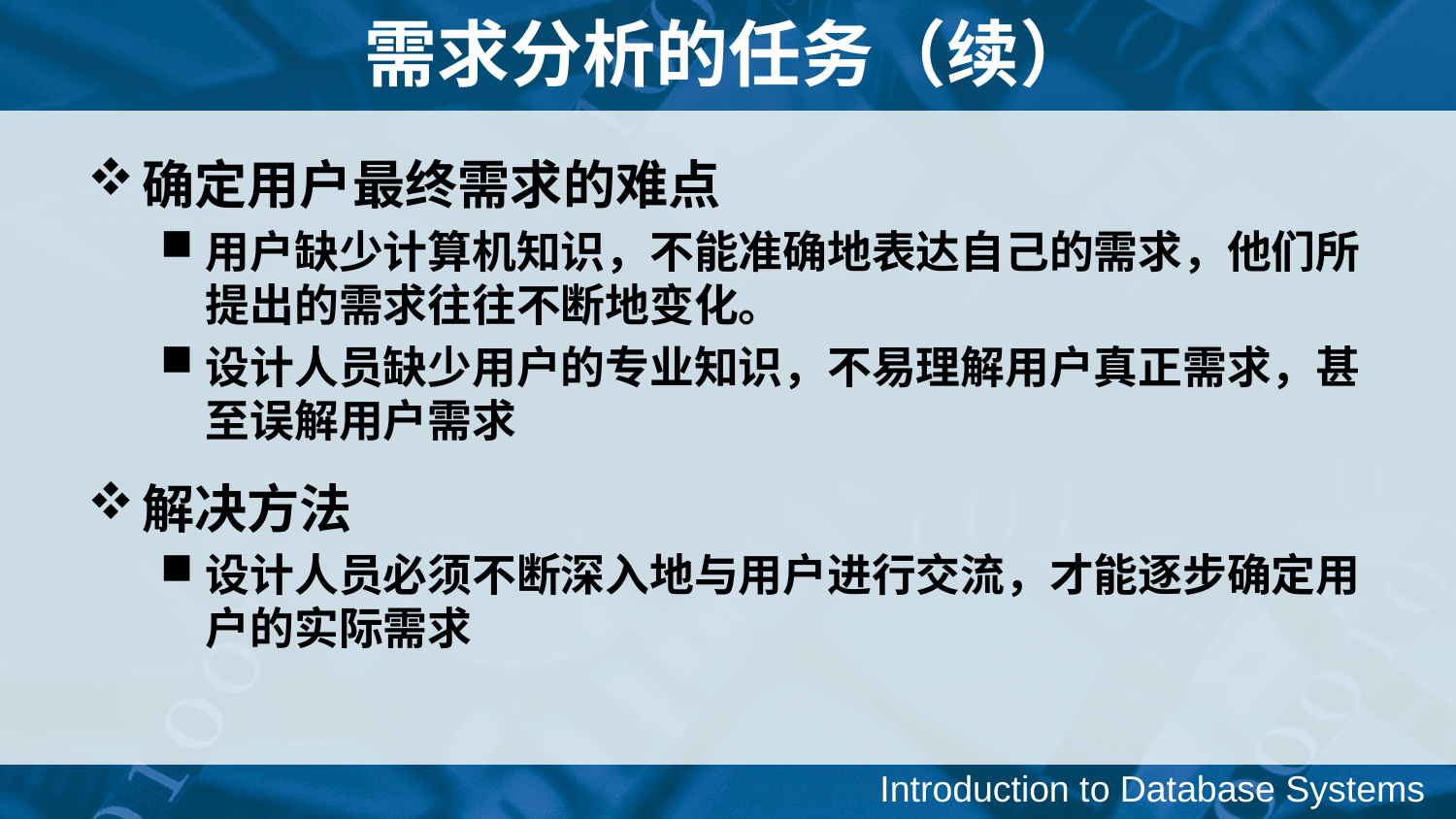

需求分析的任务（续）
确定用户最终需求的难点
用户缺少计算机知识，不能准确地表达自己的需求，他们所提出的需求往往不断地变化。
设计人员缺少用户的专业知识，不易理解用户真正需求，甚至误解用户需求
解决方法
设计人员必须不断深入地与用户进行交流，才能逐步确定用户的实际需求